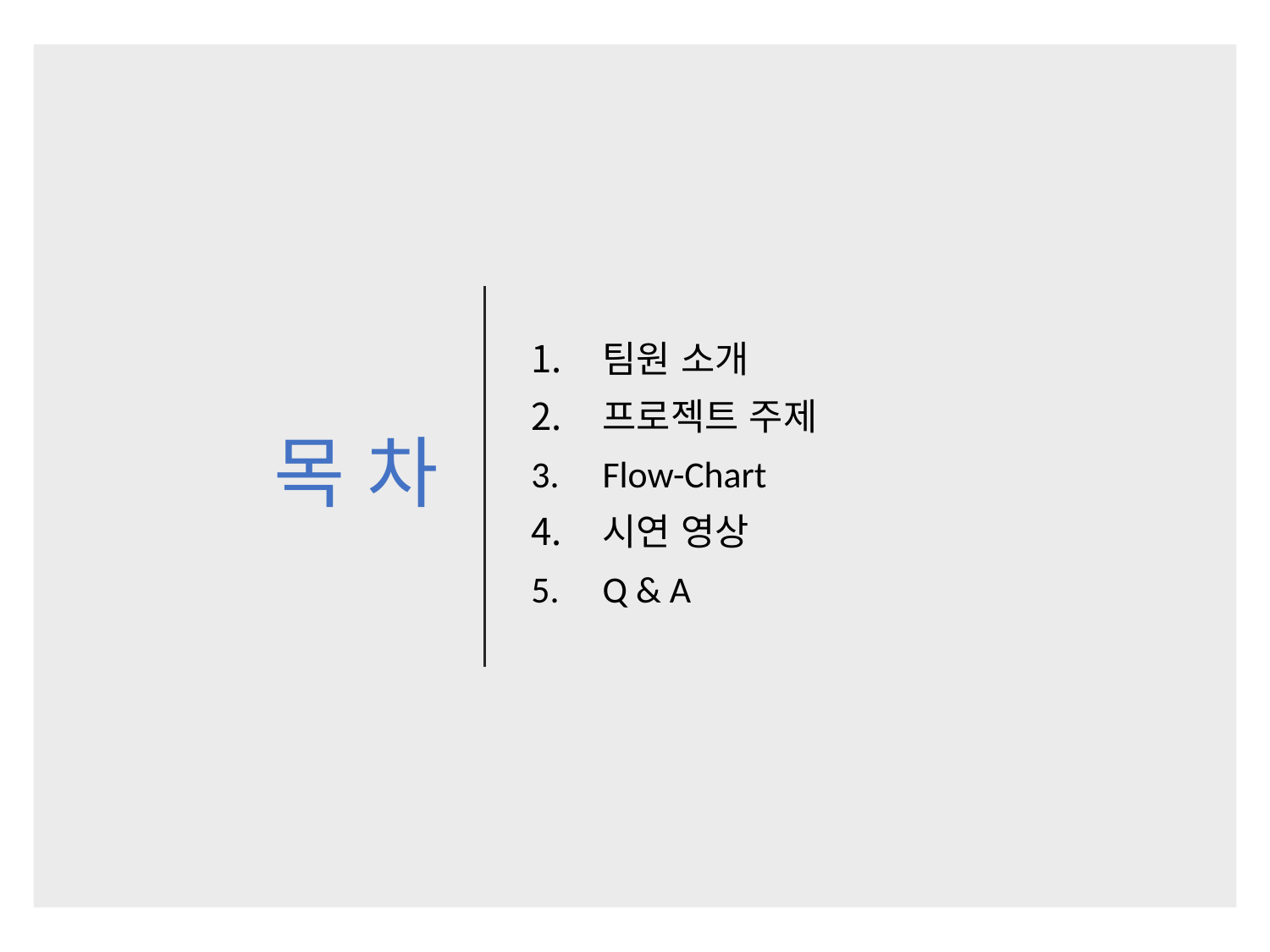

# 목 차
팀원 소개
프로젝트 주제
Flow-Chart
시연 영상
Q & A